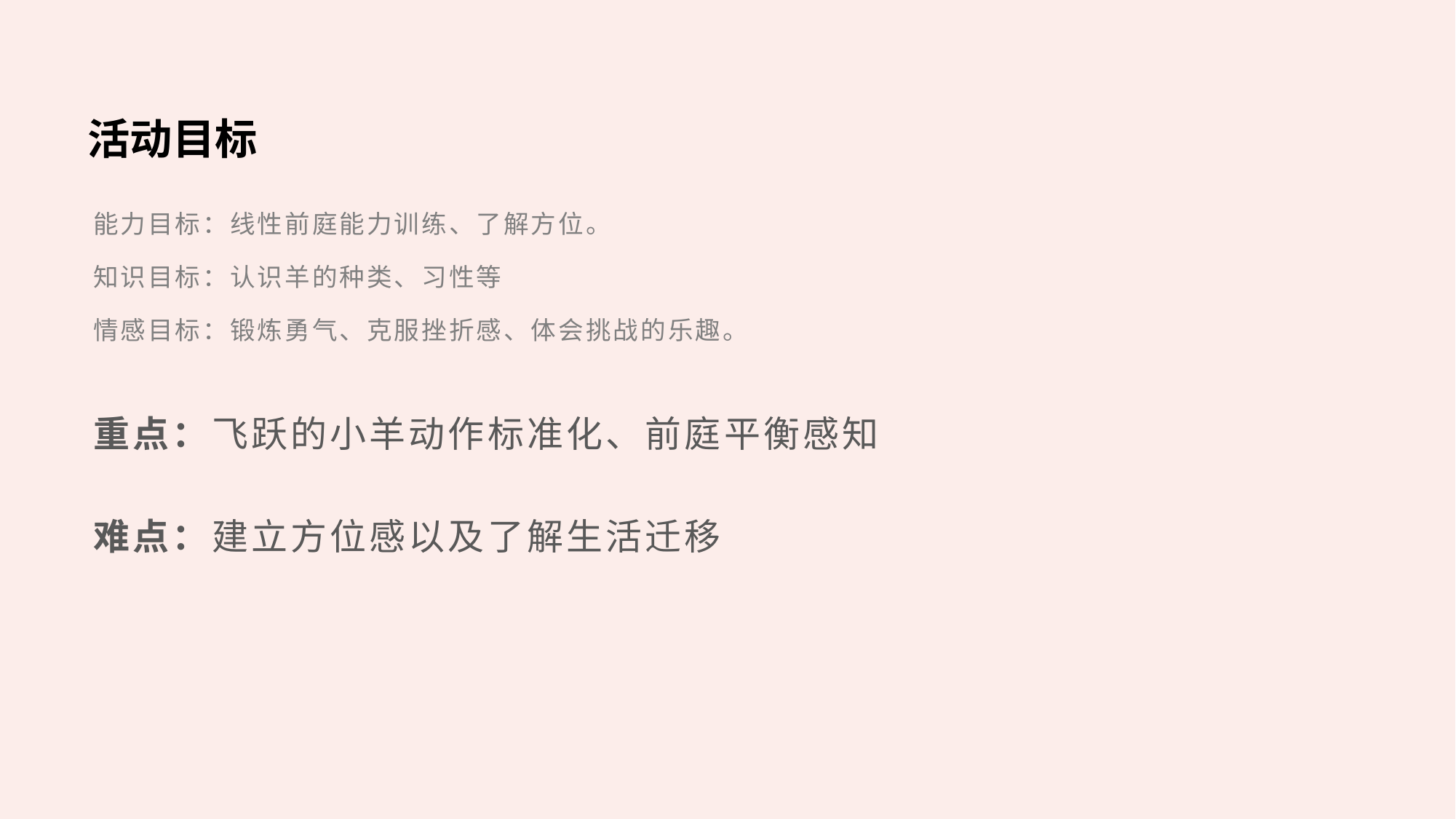

# 活动目标
能力目标：线性前庭能力训练、了解方位。
知识目标：认识羊的种类、习性等
情感目标：锻炼勇气、克服挫折感、体会挑战的乐趣。
重点：飞跃的小羊动作标准化、前庭平衡感知
难点：建立方位感以及了解生活迁移